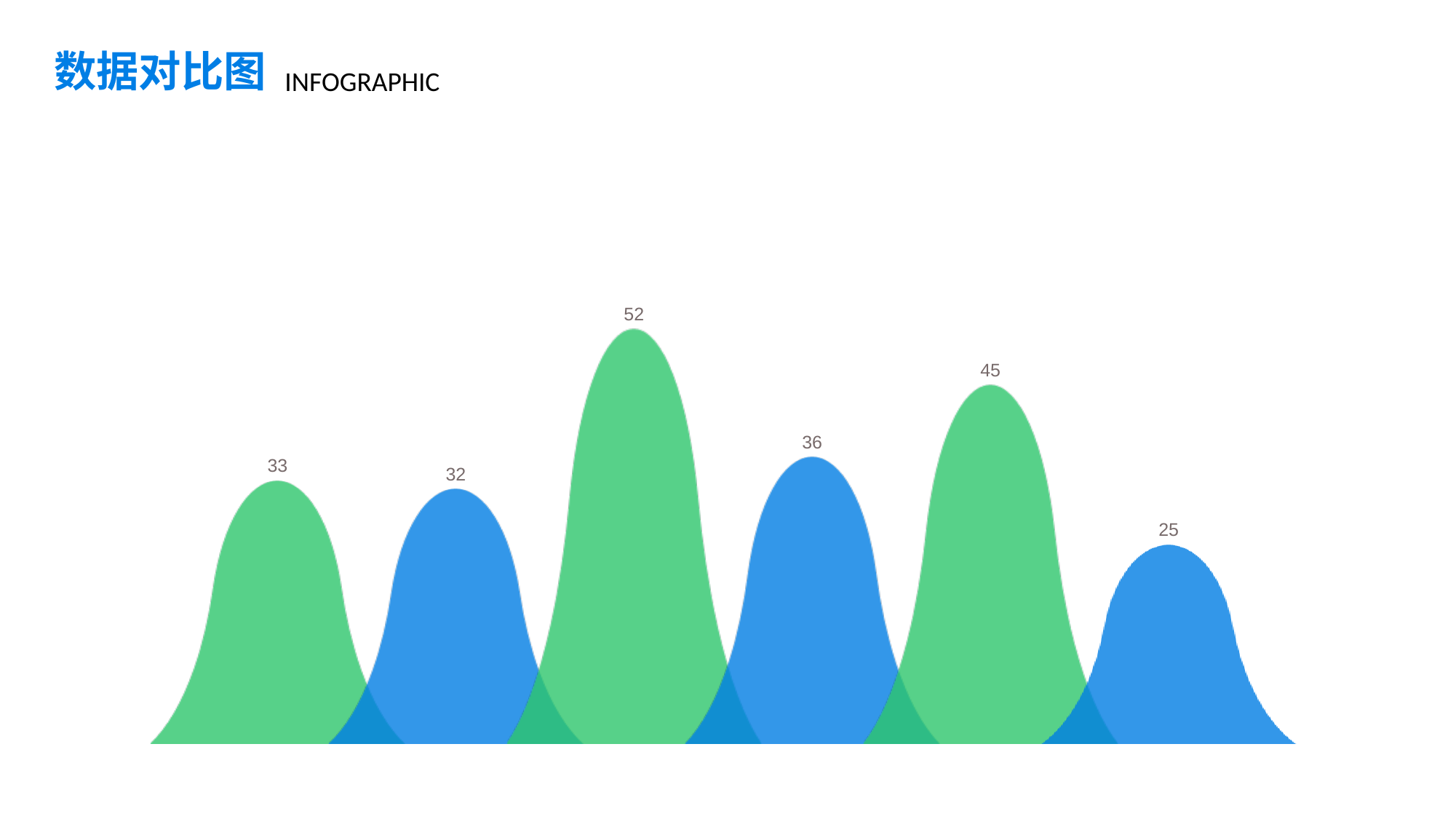

数据对比图
INFOGRAPHIC

### Chart

| Category | 1月 | 2月 | 3月 | 4月 | 5月 | 6月 |
|---|---|---|---|---|---|---|
| 销售额 | 33.0 | 32.0 | 52.0 | 36.0 | 45.0 | 25.0 |